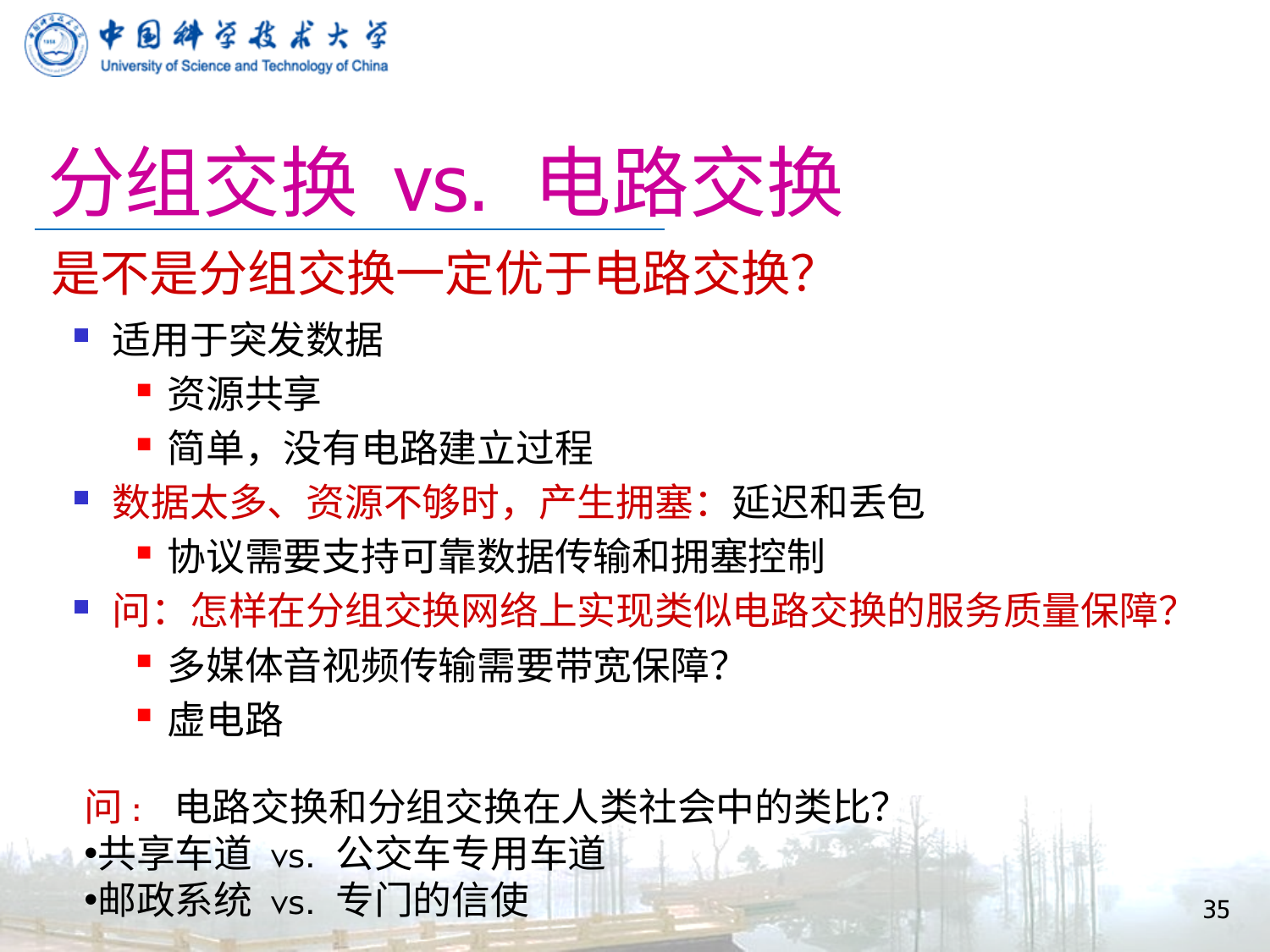

# 分组交换 vs. 电路交换
是不是分组交换一定优于电路交换？
适用于突发数据
资源共享
简单，没有电路建立过程
数据太多、资源不够时，产生拥塞：延迟和丢包
协议需要支持可靠数据传输和拥塞控制
问：怎样在分组交换网络上实现类似电路交换的服务质量保障？
多媒体音视频传输需要带宽保障？
虚电路
问:  电路交换和分组交换在人类社会中的类比？
共享车道 vs. 公交车专用车道
邮政系统 vs. 专门的信使
35